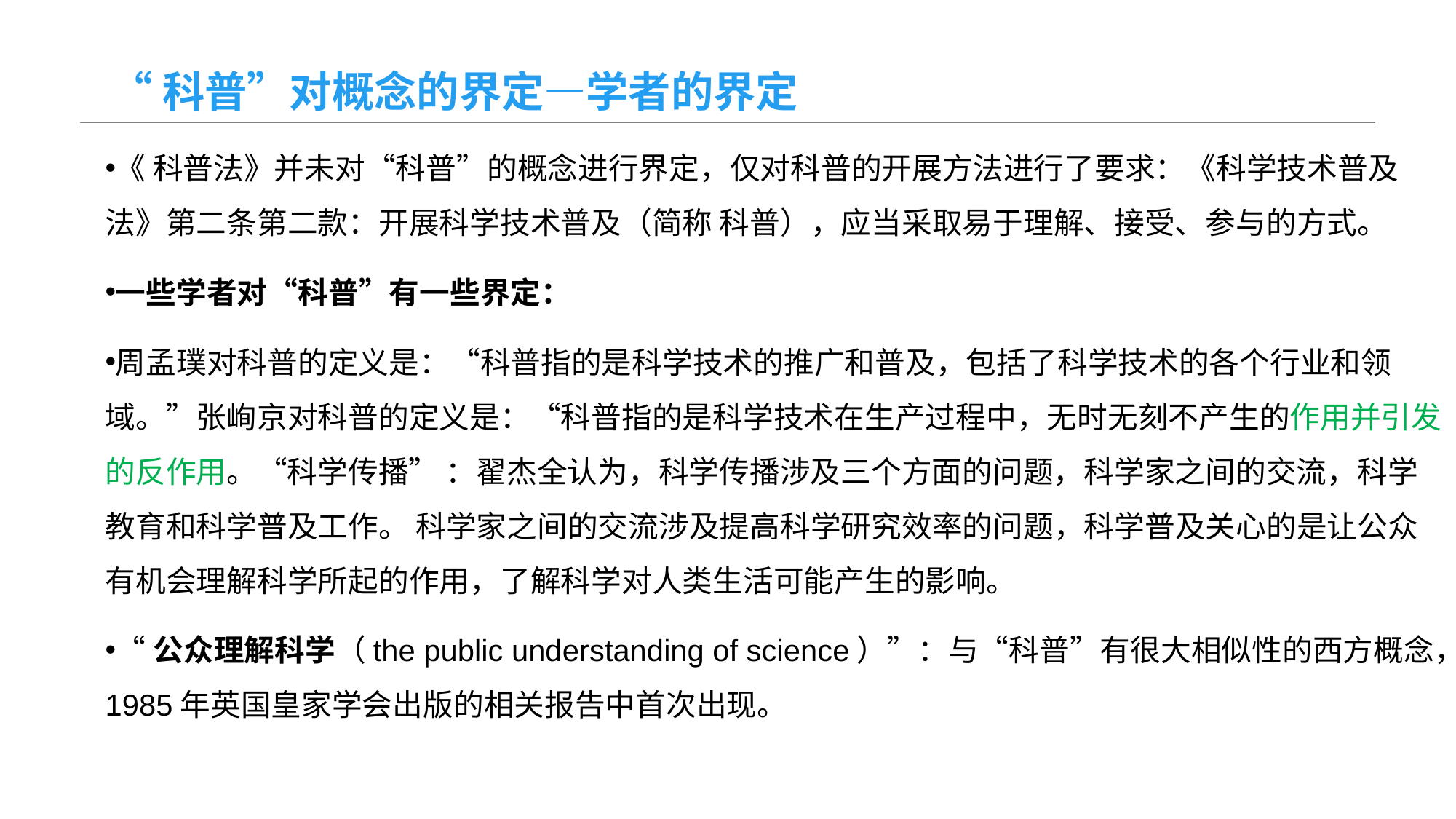

# “科普”对概念的界定—学者的界定
《 科普法》并未对“科普”的概念进行界定，仅对科普的开展方法进行了要求：《科学技术普及法》第二条第二款：开展科学技术普及（简称 科普），应当采取易于理解、接受、参与的方式。
一些学者对“科普”有一些界定：
周孟璞对科普的定义是：“科普指的是科学技术的推广和普及，包括了科学技术的各个行业和领域。”张峋京对科普的定义是：“科普指的是科学技术在生产过程中，无时无刻不产生的作用并引发的反作用。“科学传播” ：翟杰全认为，科学传播涉及三个方面的问题，科学家之间的交流，科学教育和科学普及工作。 科学家之间的交流涉及提高科学研究效率的问题，科学普及关心的是让公众有机会理解科学所起的作用，了解科学对人类生活可能产生的影响。
“公众理解科学（the public understanding of science）”：与“科普”有很大相似性的西方概念，1985年英国皇家学会出版的相关报告中首次出现。

。